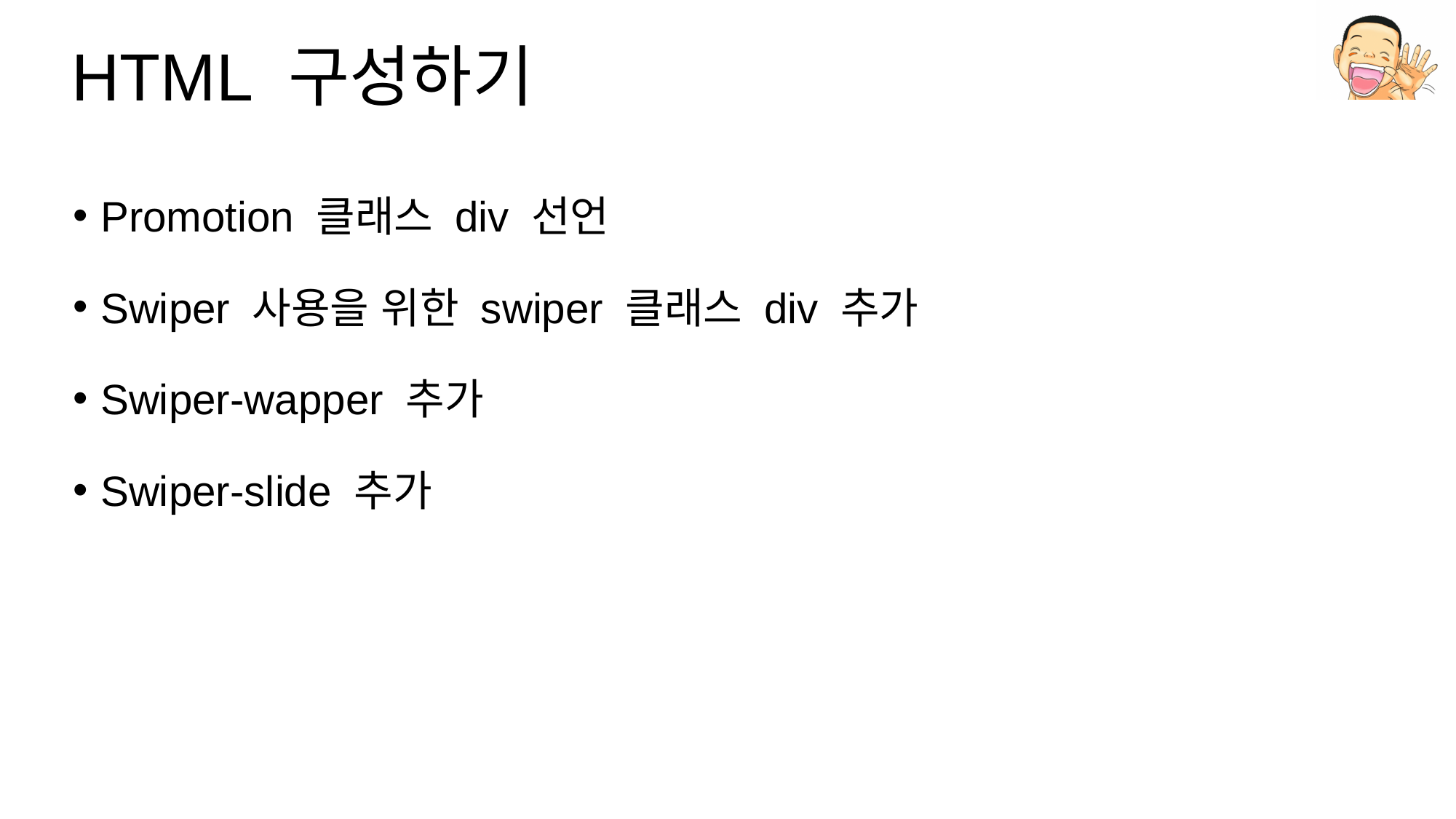

# HTML 구성하기
Promotion 클래스 div 선언
Swiper 사용을 위한 swiper 클래스 div 추가
Swiper-wapper 추가
Swiper-slide 추가